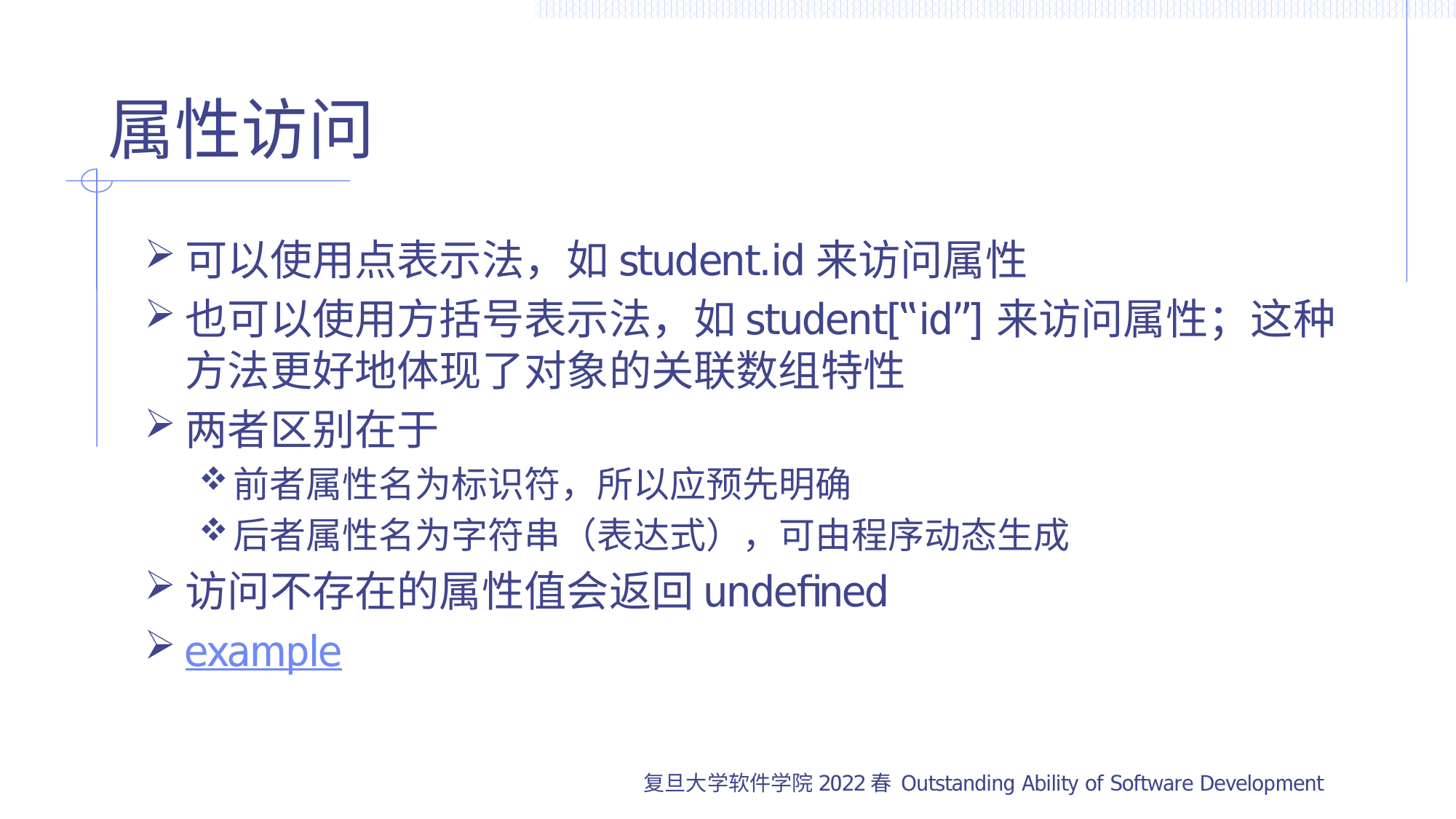

# 属性访问
可以使用点表示法，如student.id来访问属性
也可以使用方括号表示法，如student[“id”]来访问属性；这种方法更好地体现了对象的关联数组特性
两者区别在于
前者属性名为标识符，所以应预先明确
后者属性名为字符串（表达式），可由程序动态生成
访问不存在的属性值会返回undefined
example